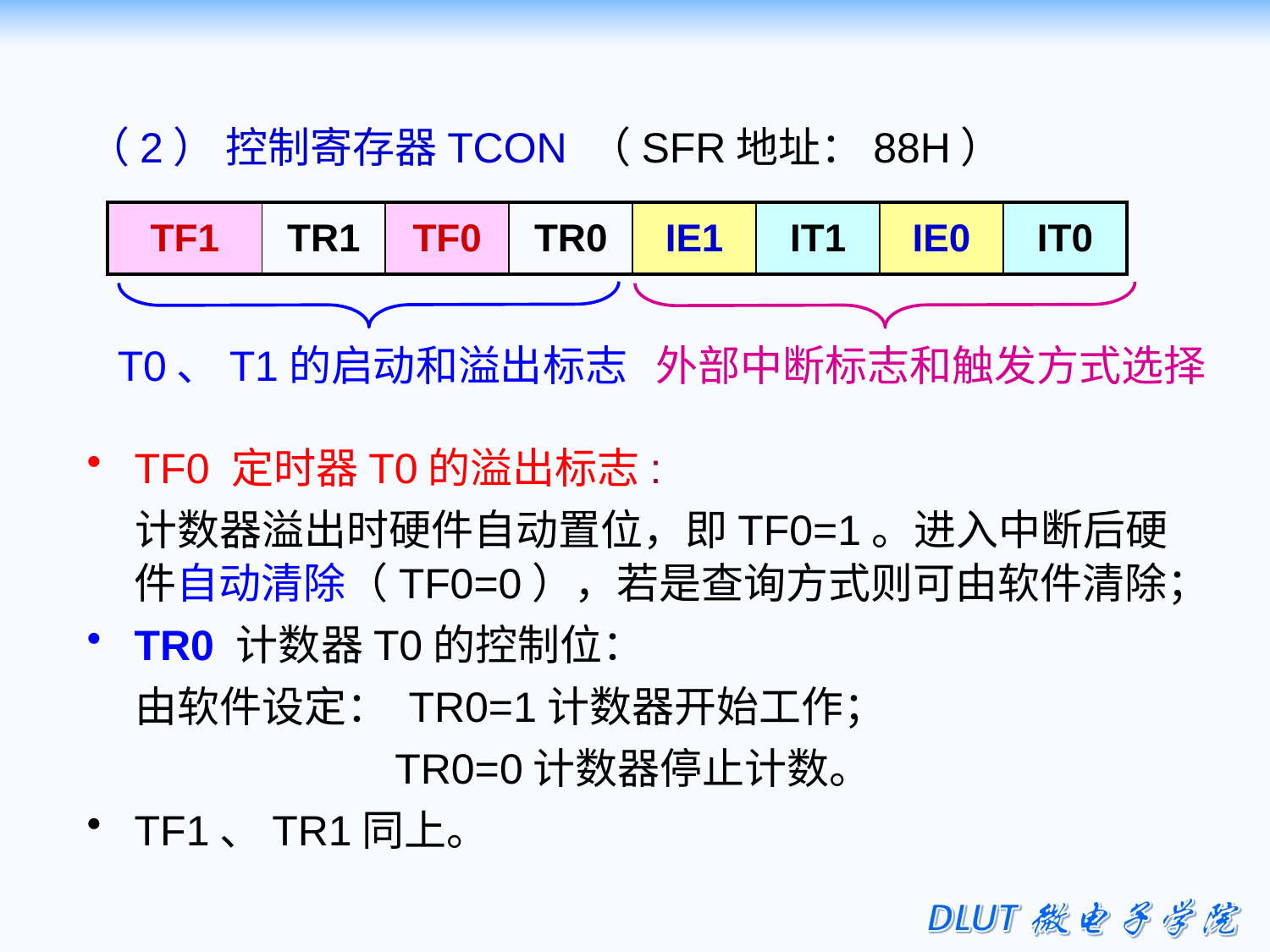

（2） 控制寄存器TCON （SFR地址：88H）
| TF1 | TR1 | TF0 | TR0 | IE1 | IT1 | IE0 | IT0 |
| --- | --- | --- | --- | --- | --- | --- | --- |
T0、T1的启动和溢出标志   外部中断标志和触发方式选择
TF0 定时器T0的溢出标志:
    计数器溢出时硬件自动置位，即TF0=1。进入中断后硬件自动清除（TF0=0），若是查询方式则可由软件清除；
TR0 计数器T0的控制位：
    由软件设定： TR0=1计数器开始工作；
                          TR0=0计数器停止计数。
TF1、TR1同上。